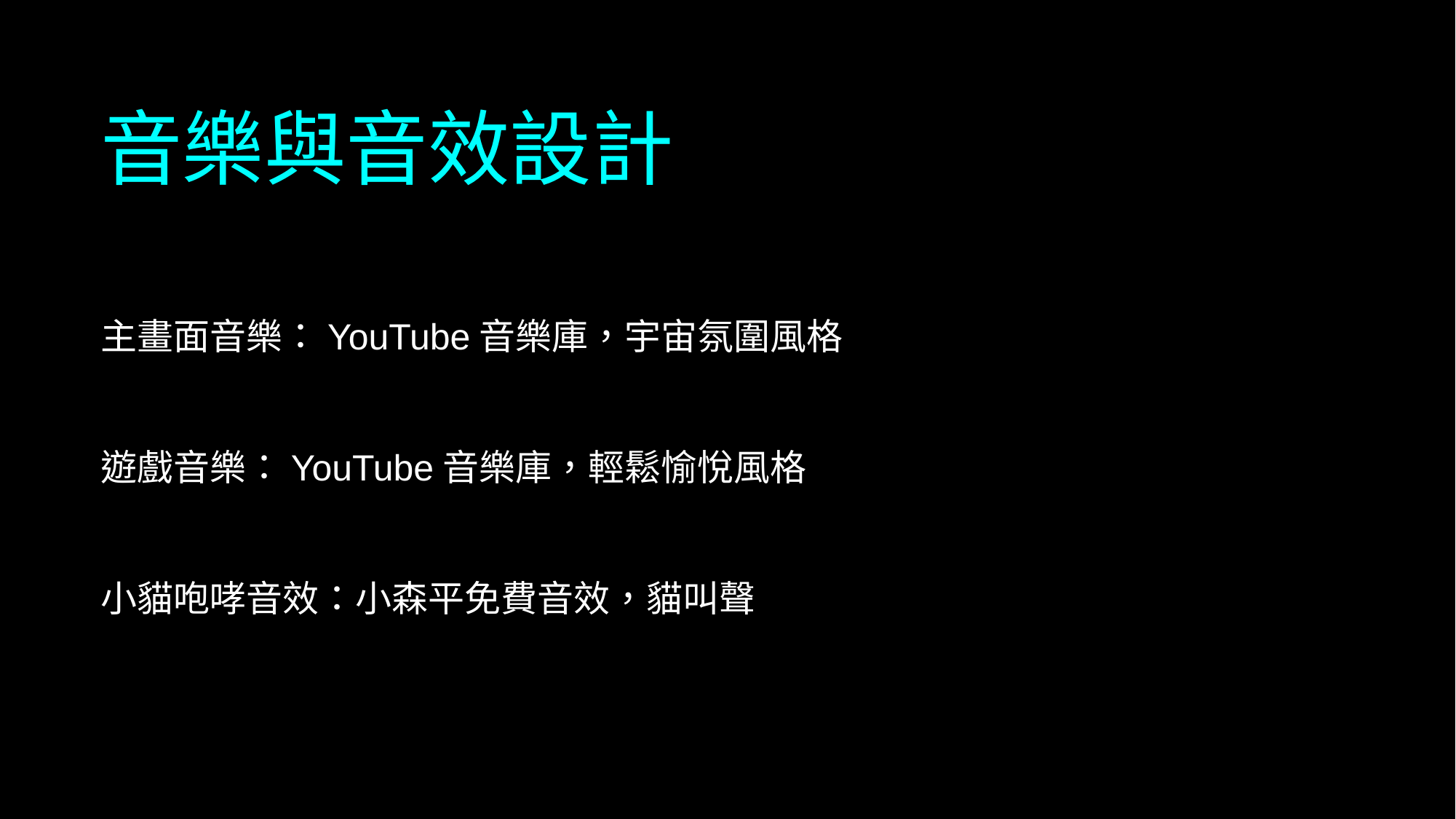

音樂與音效設計
主畫面音樂：YouTube音樂庫，宇宙氛圍風格

遊戲音樂：YouTube音樂庫，輕鬆愉悅風格

小貓咆哮音效：小森平免費音效，貓叫聲